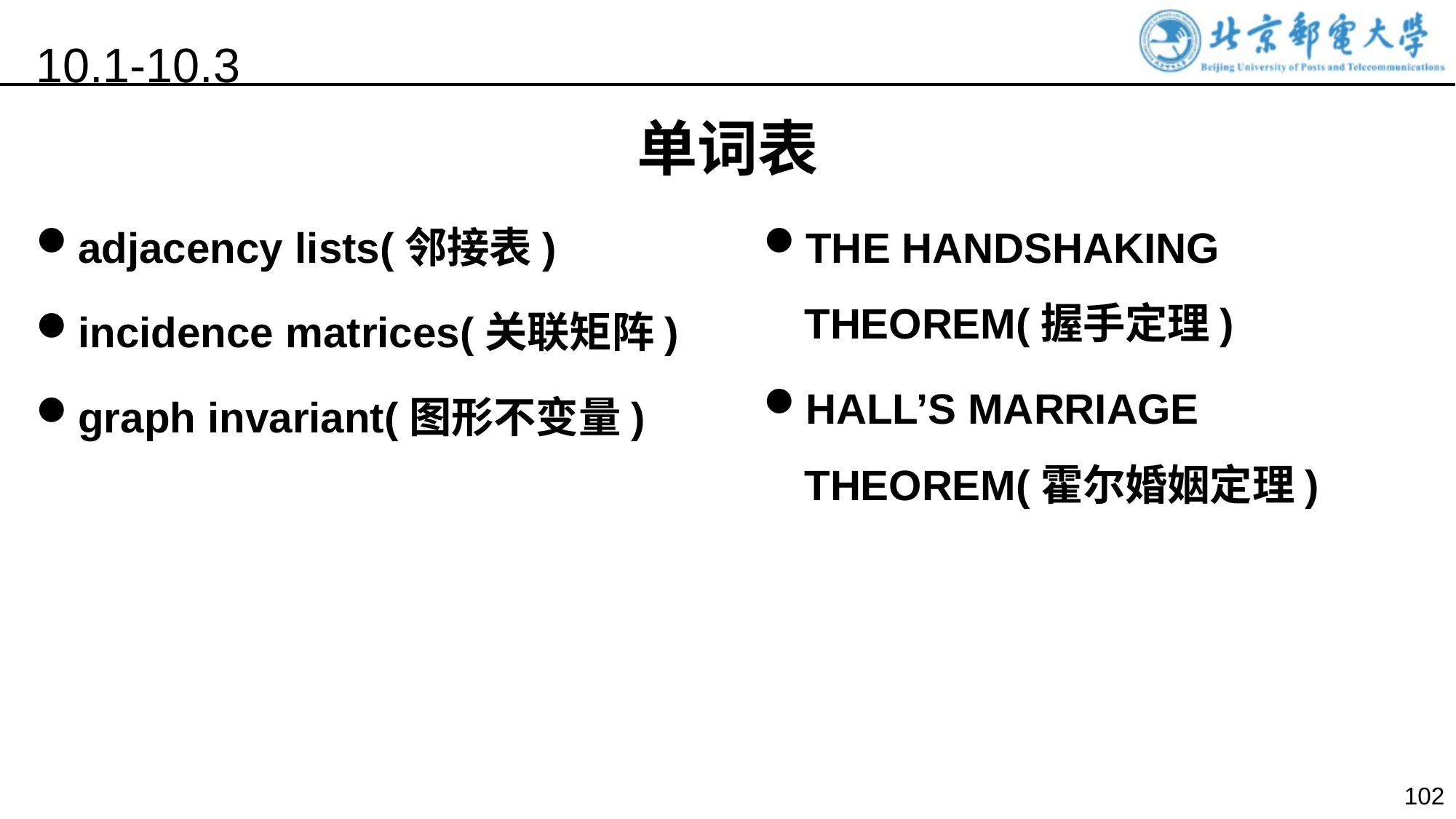

10.1-10.3
单词表
adjacency lists(邻接表)
incidence matrices(关联矩阵)
graph invariant(图形不变量)

THE HANDSHAKING THEOREM(握手定理)
HALL’S MARRIAGE THEOREM(霍尔婚姻定理)